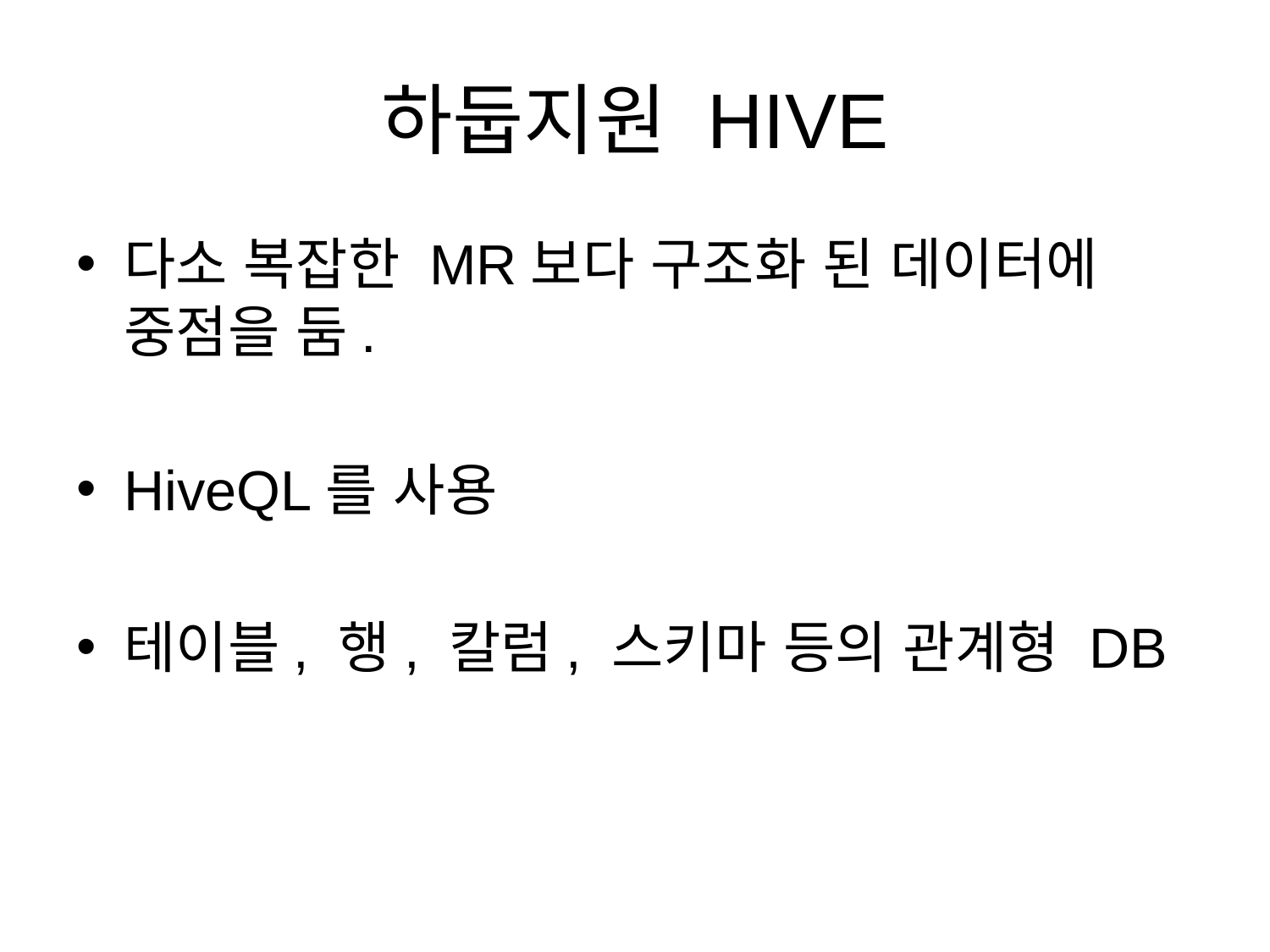

# 하둡지원 HIVE
다소 복잡한 MR보다 구조화 된 데이터에 중점을 둠.

HiveQL를 사용

테이블, 행, 칼럼, 스키마 등의 관계형 DB